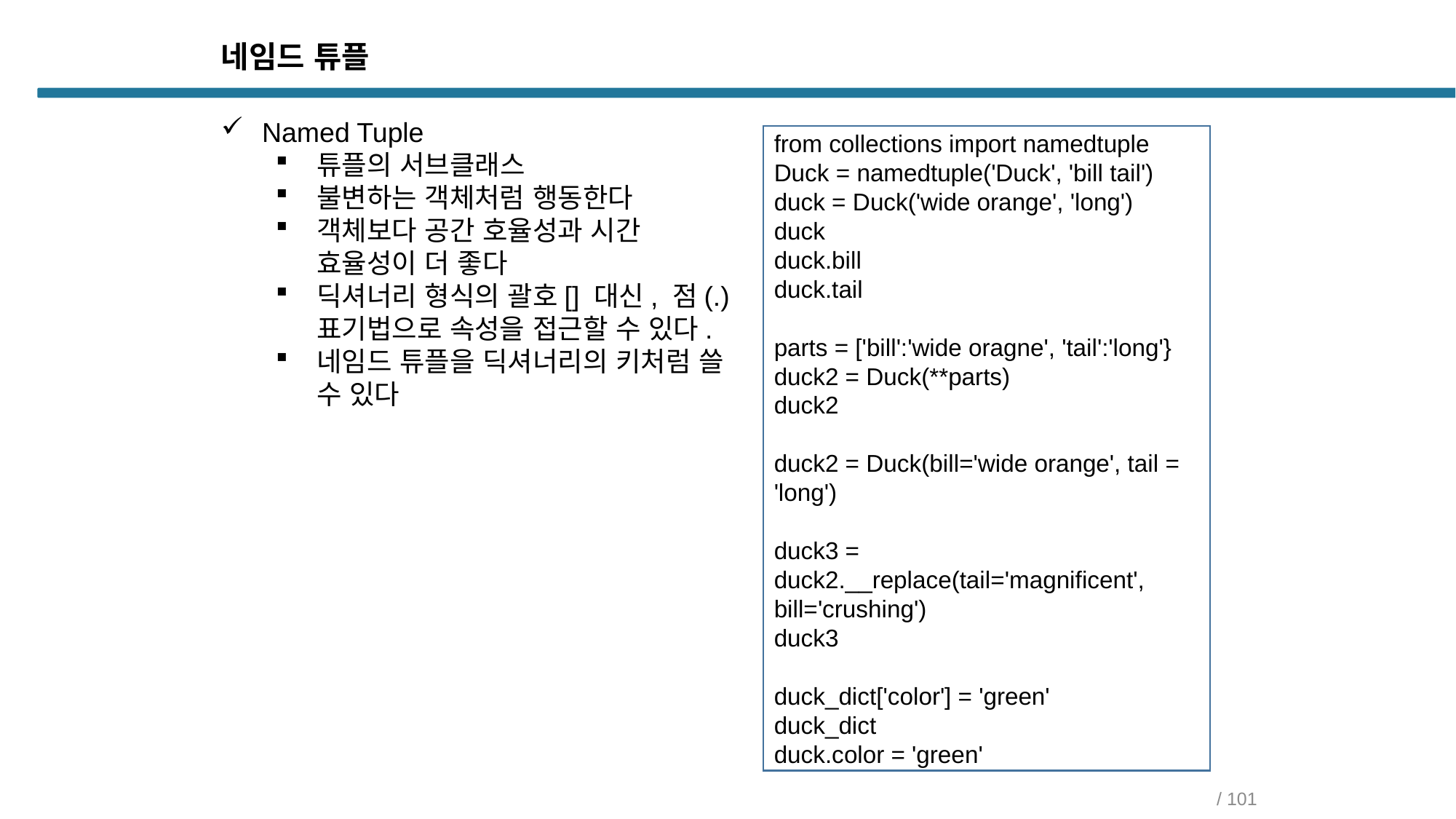

네임드 튜플
Named Tuple
튜플의 서브클래스
불변하는 객체처럼 행동한다
객체보다 공간 호율성과 시간 효율성이 더 좋다
딕셔너리 형식의 괄호[] 대신, 점(.) 표기법으로 속성을 접근할 수 있다.
네임드 튜플을 딕셔너리의 키처럼 쓸 수 있다
from collections import namedtuple
Duck = namedtuple('Duck', 'bill tail')
duck = Duck('wide orange', 'long')
duck
duck.bill
duck.tail

parts = ['bill':'wide oragne', 'tail':'long'}
duck2 = Duck(**parts)
duck2

duck2 = Duck(bill='wide orange', tail = 'long')

duck3 = duck2.__replace(tail='magnificent', bill='crushing')
duck3

duck_dict['color'] = 'green'
duck_dict
duck.color = 'green'
/ 101